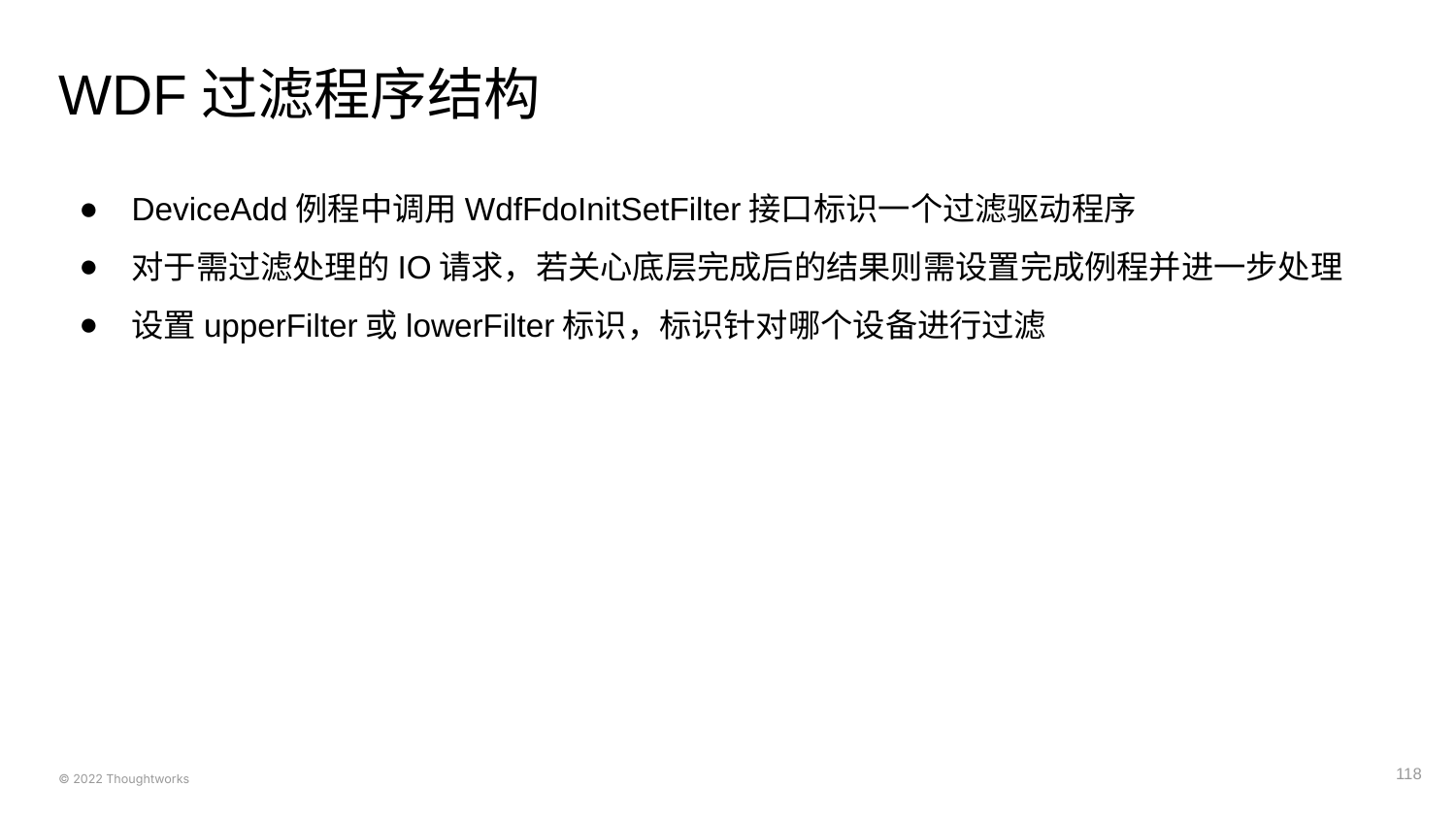

# WDF过滤程序结构
DeviceAdd例程中调用WdfFdoInitSetFilter接口标识一个过滤驱动程序
对于需过滤处理的IO请求，若关心底层完成后的结果则需设置完成例程并进一步处理
设置upperFilter或lowerFilter标识，标识针对哪个设备进行过滤
118